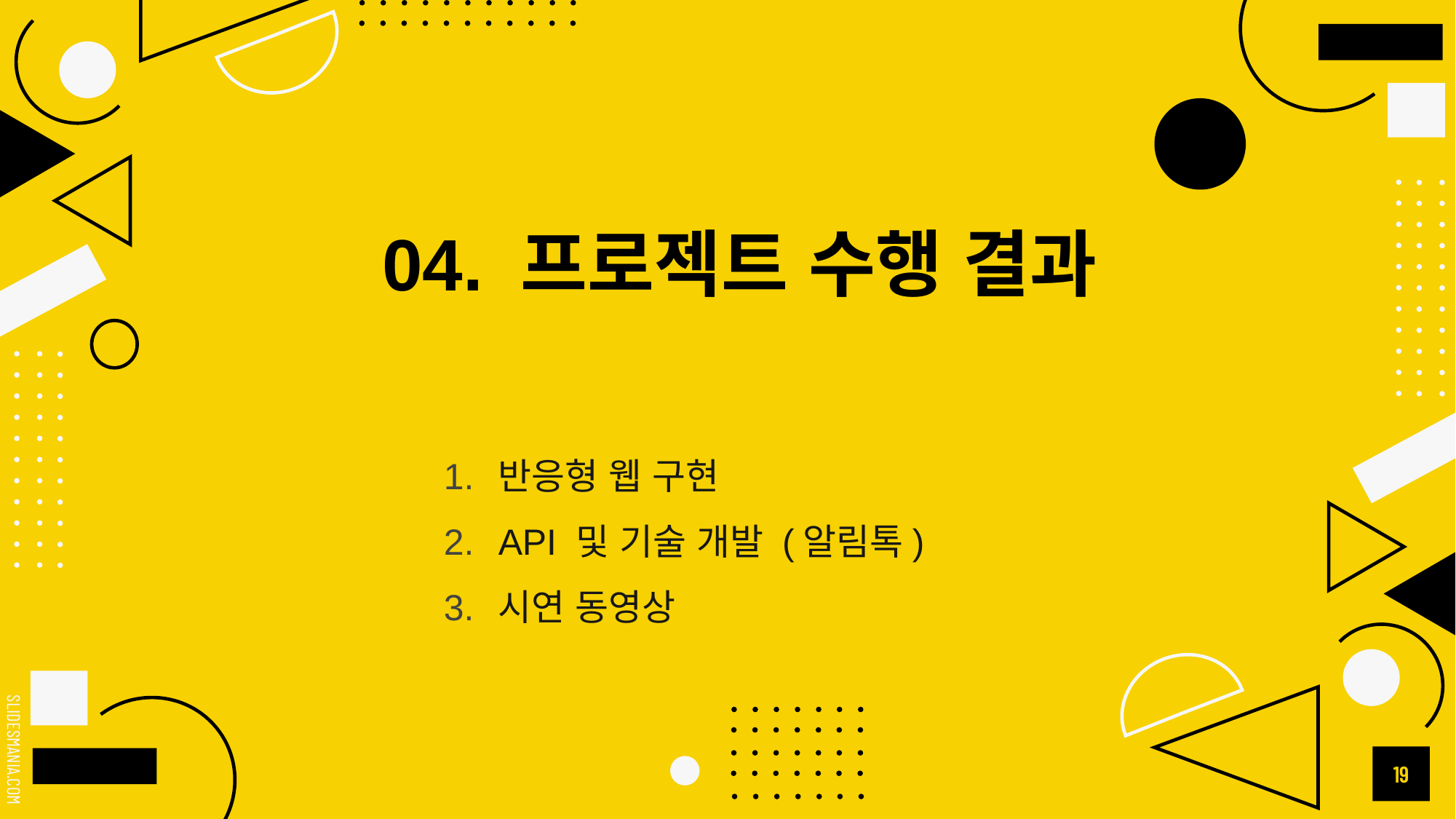

# 04. 프로젝트 수행 결과
반응형 웹 구현
API 및 기술 개발 (알림톡)
시연 동영상
19